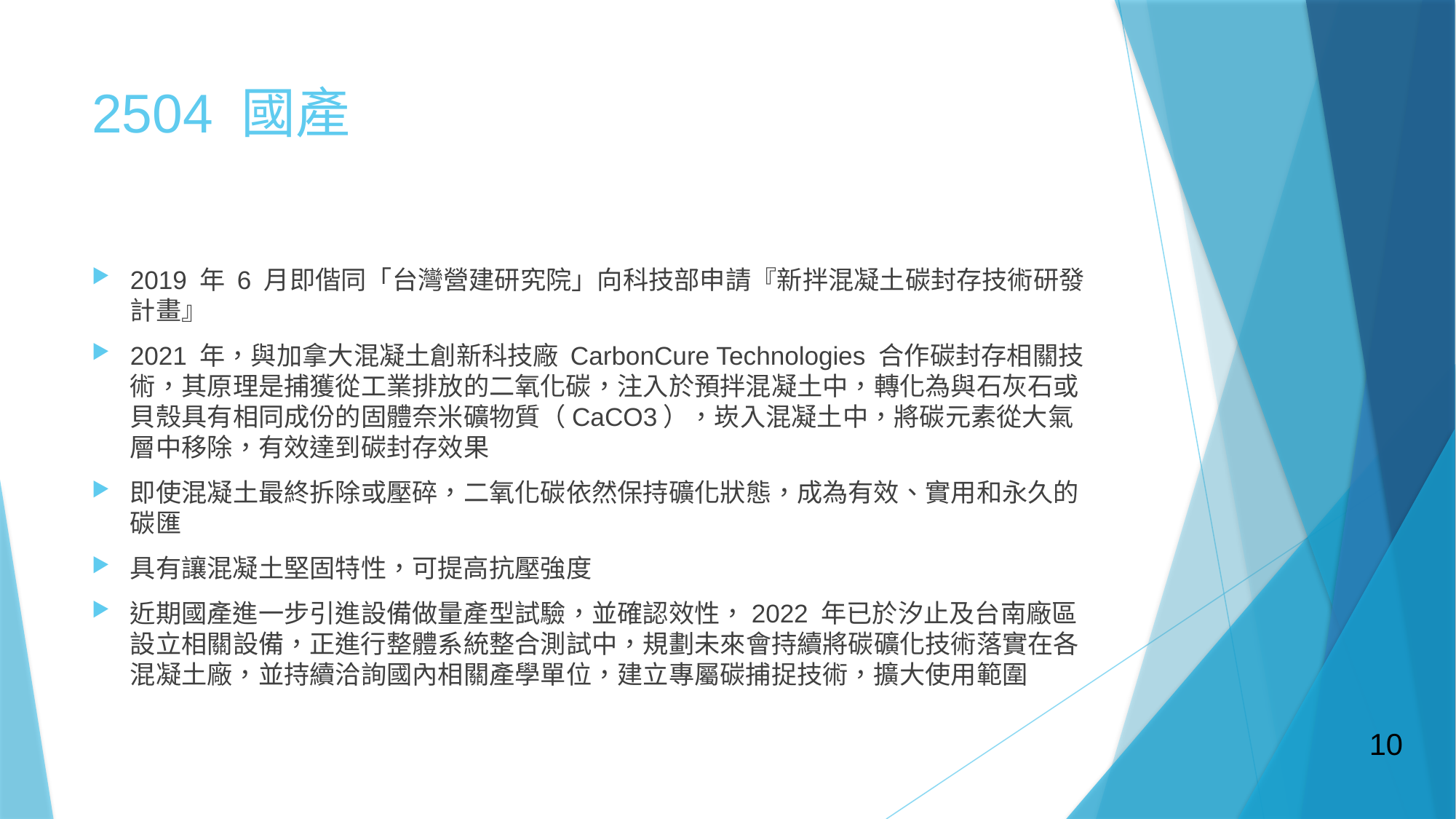

# 2504 國產
2019 年 6 月即偕同「台灣營建研究院」向科技部申請『新拌混凝土碳封存技術研發計畫』
2021 年，與加拿大混凝土創新科技廠 CarbonCure Technologies 合作碳封存相關技術，其原理是捕獲從工業排放的二氧化碳，注入於預拌混凝土中，轉化為與石灰石或貝殼具有相同成份的固體奈米礦物質（CaCO3），崁入混凝土中，將碳元素從大氣層中移除，有效達到碳封存效果
即使混凝土最終拆除或壓碎，二氧化碳依然保持礦化狀態，成為有效、實用和永久的碳匯
具有讓混凝土堅固特性，可提高抗壓強度
近期國產進一步引進設備做量產型試驗，並確認效性，2022 年已於汐止及台南廠區設立相關設備，正進行整體系統整合測試中，規劃未來會持續將碳礦化技術落實在各混凝土廠，並持續洽詢國內相關產學單位，建立專屬碳捕捉技術，擴大使用範圍
10